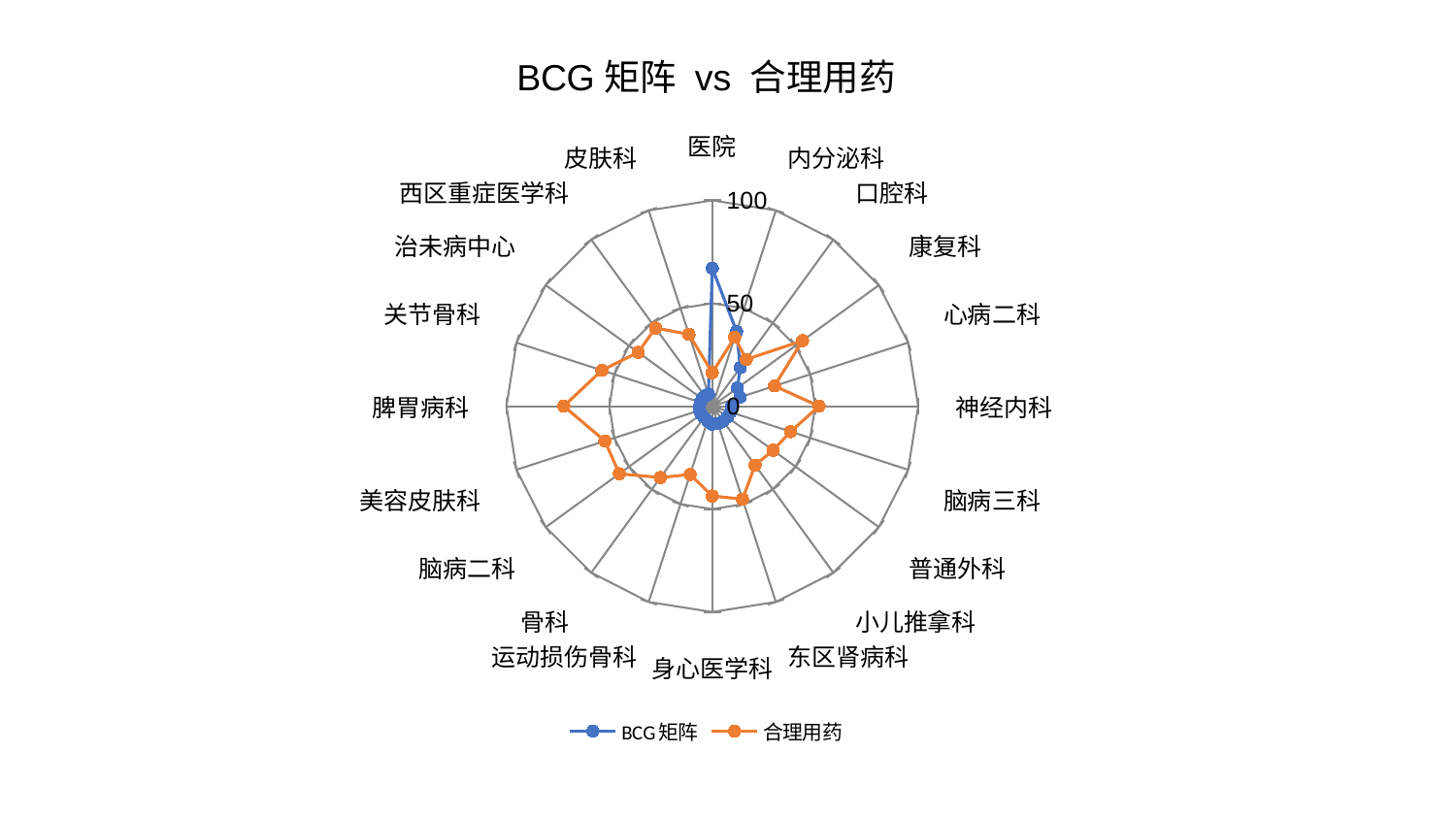

### Chart: BCG矩阵 vs 合理用药

| Category | BCG矩阵 | 合理用药 |
|---|---|---|
| 医院 | 67.06105423361295 | 16.296272918080174 |
| 内分泌科 | 38.20292907102535 | 35.16930129190878 |
| 口腔科 | 23.18640966380584 | 28.098417390641004 |
| 康复科 | 15.06668663056069 | 54.17645798986421 |
| 心病二科 | 14.183771585618265 | 31.749075125140624 |
| 神经内科 | 9.557108971866363 | 51.849385111057344 |
| 脑病三科 | 9.365139365319676 | 40.006676369589364 |
| 普通外科 | 9.062497625164154 | 36.47958801558682 |
| 小儿推拿科 | 9.028970049363458 | 35.3913870145267 |
| 东区肾病科 | 8.907798386749604 | 47.50495125680881 |
| 身心医学科 | 8.715327355853098 | 43.67828487116786 |
| 运动损伤骨科 | 7.553396174520592 | 34.88531934895933 |
| 骨科 | 6.759592677072523 | 42.85558865351925 |
| 脑病二科 | 6.61070622325238 | 55.84243208743001 |
| 美容皮肤科 | 6.546105628525593 | 54.85633336787439 |
| 脾胃病科 | 6.1946645019857725 | 72.12003302456904 |
| 关节骨科 | 6.17677444079353 | 56.42148582432836 |
| 治未病中心 | 6.127646364289714 | 44.510998986095004 |
| 西区重症医学科 | 6.095921192826981 | 46.975908607356025 |
| 皮肤科 | 6.087417244942017 | 36.68330414575459 |
79